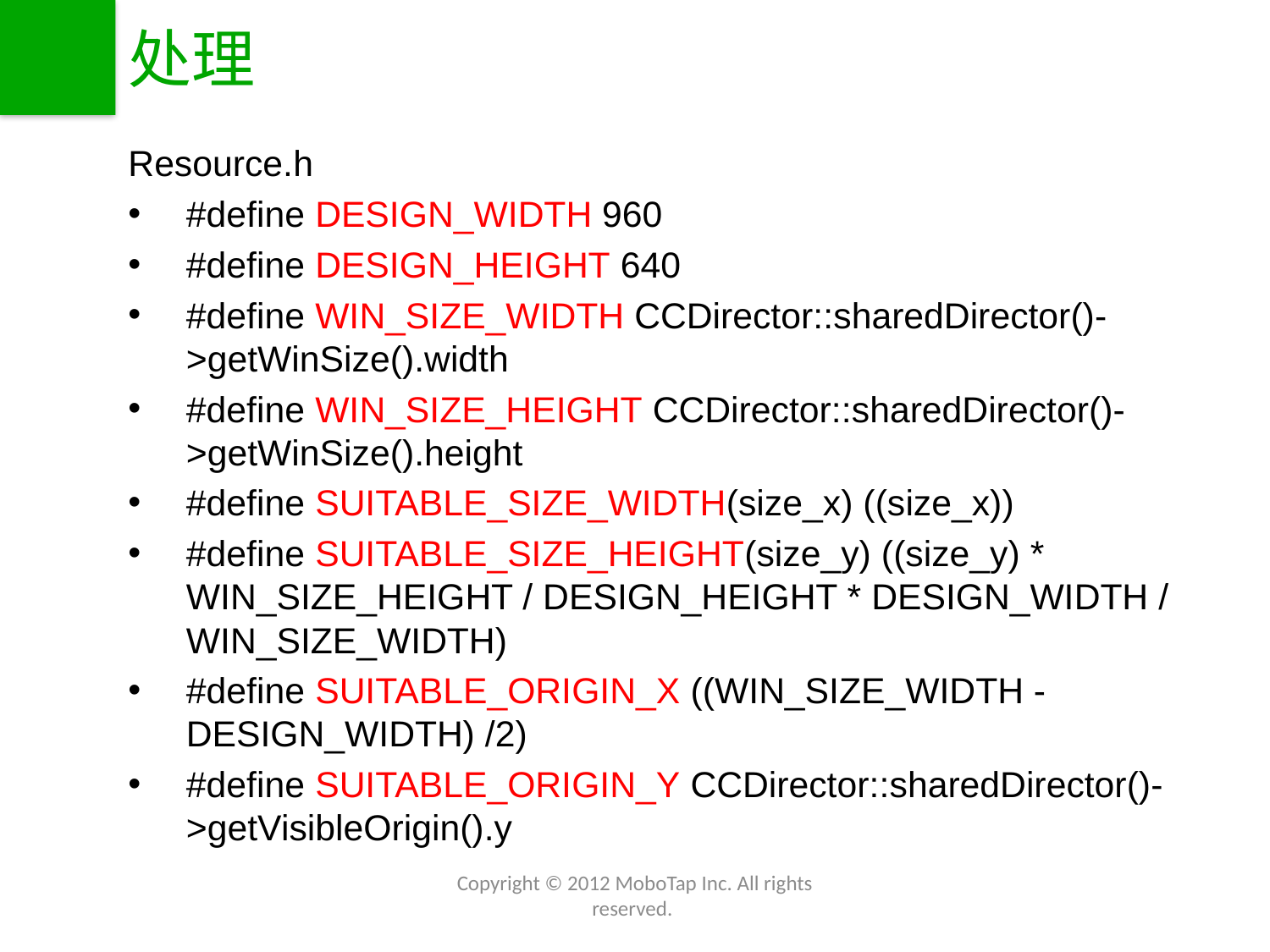

# 处理
Resource.h
#define DESIGN_WIDTH 960
#define DESIGN_HEIGHT 640
#define WIN_SIZE_WIDTH CCDirector::sharedDirector()->getWinSize().width
#define WIN_SIZE_HEIGHT CCDirector::sharedDirector()->getWinSize().height
#define SUITABLE_SIZE_WIDTH(size_x) ((size_x))
#define SUITABLE_SIZE_HEIGHT(size_y) ((size_y) * WIN_SIZE_HEIGHT / DESIGN_HEIGHT * DESIGN_WIDTH / WIN_SIZE_WIDTH)
#define SUITABLE_ORIGIN_X ((WIN_SIZE_WIDTH - DESIGN_WIDTH) /2)
#define SUITABLE_ORIGIN_Y CCDirector::sharedDirector()->getVisibleOrigin().y

Copyright © 2012 MoboTap Inc. All rights reserved.